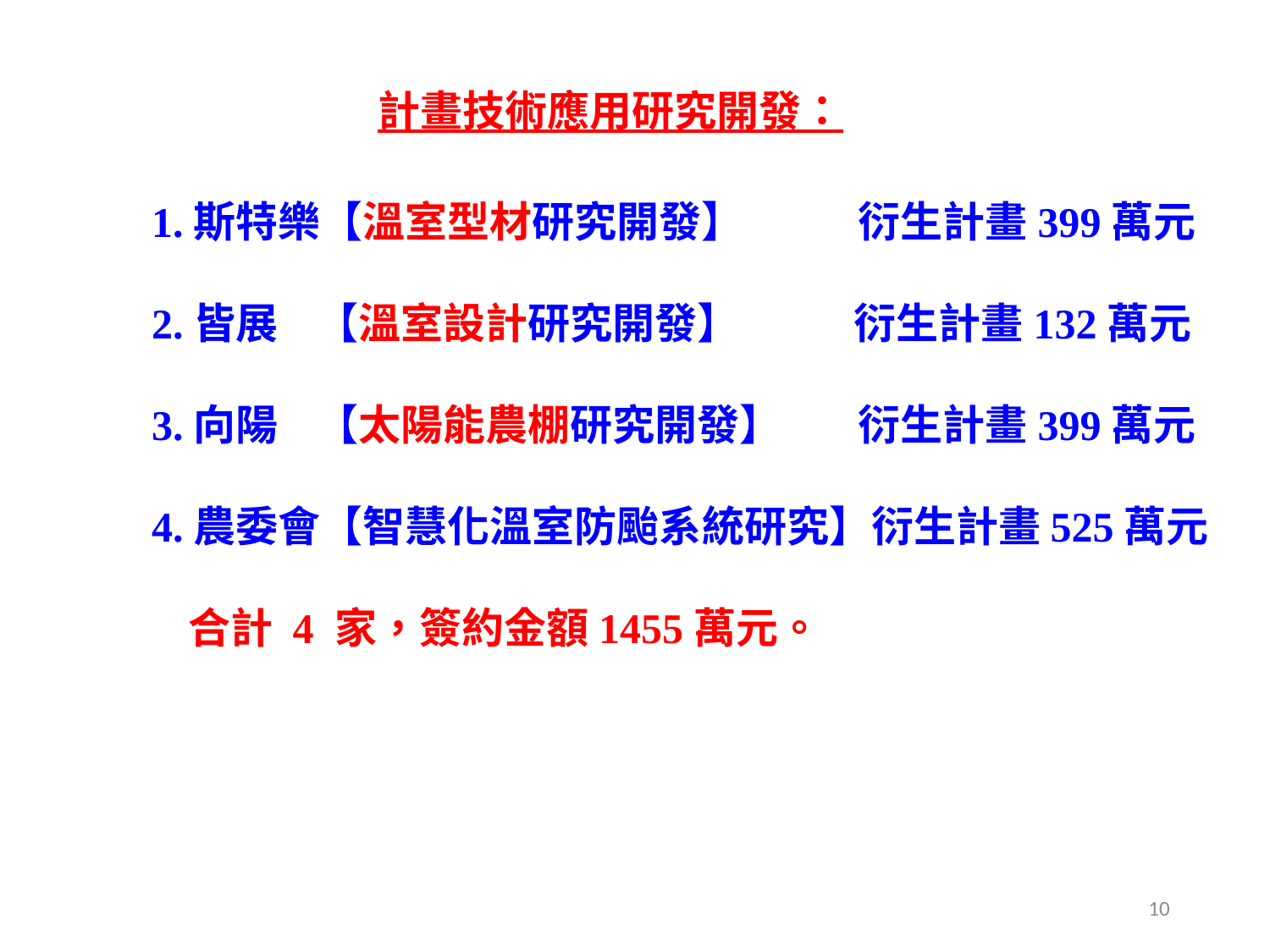

# 計畫技術應用研究開發：

  1.斯特樂【溫室型材研究開發】            衍生計畫399萬元

  2.皆展    【溫室設計研究開發】            衍生計畫132萬元

  3.向陽    【太陽能農棚研究開發】        衍生計畫399萬元

  4.農委會【智慧化溫室防颱系統研究】衍生計畫525萬元

     合計 4 家，簽約金額1455萬元。
10